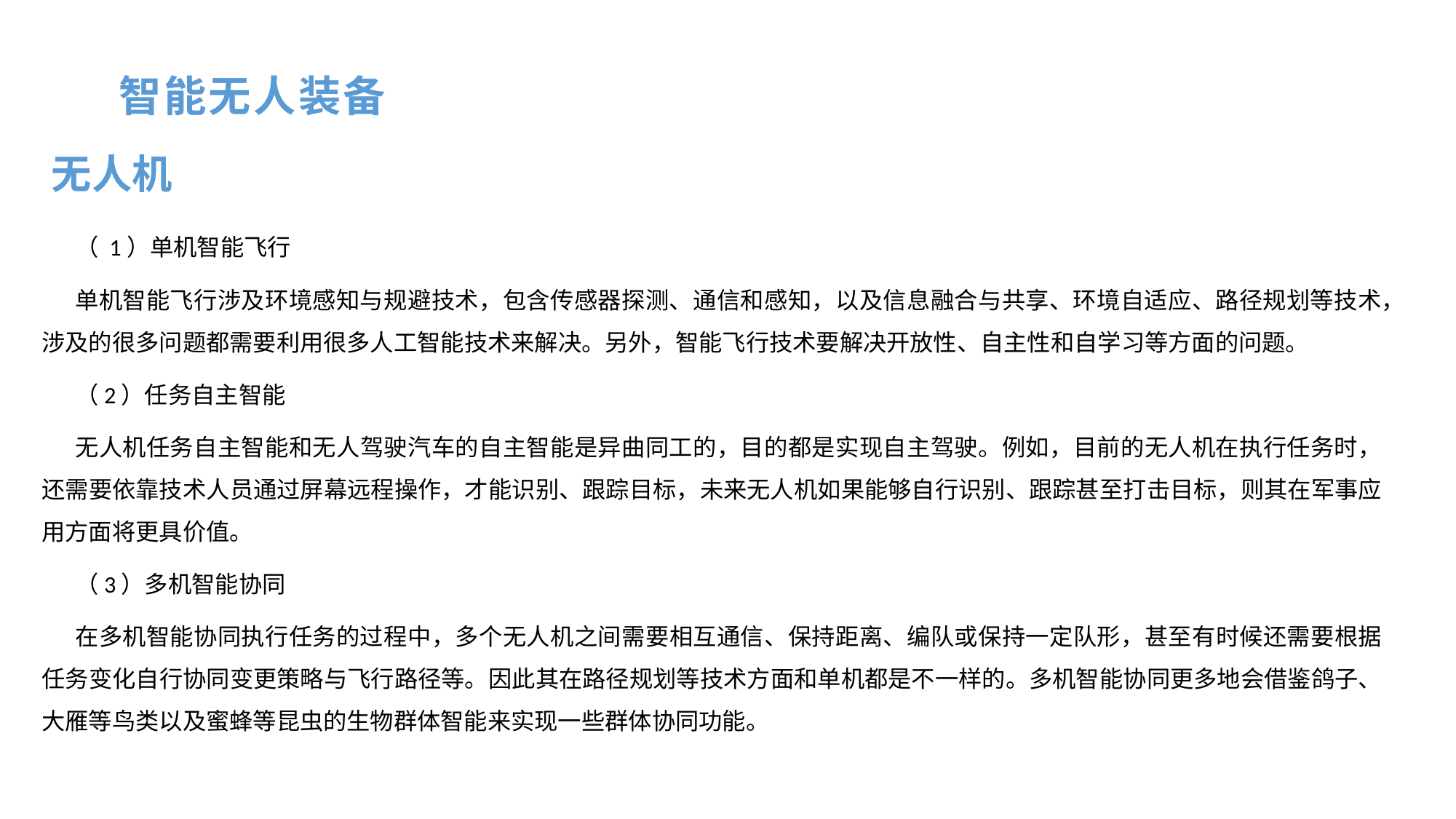

智能无人装备
无人机
（ 1）单机智能飞行
单机智能飞行涉及环境感知与规避技术，包含传感器探测、通信和感知，以及信息融合与共享、环境自适应、路径规划等技术，涉及的很多问题都需要利用很多人工智能技术来解决。另外，智能飞行技术要解决开放性、自主性和自学习等方面的问题。
（2）任务自主智能
无人机任务自主智能和无人驾驶汽车的自主智能是异曲同工的，目的都是实现自主驾驶。例如，目前的无人机在执行任务时，还需要依靠技术人员通过屏幕远程操作，才能识别、跟踪目标，未来无人机如果能够自行识别、跟踪甚至打击目标，则其在军事应用方面将更具价值。
（3）多机智能协同
在多机智能协同执行任务的过程中，多个无人机之间需要相互通信、保持距离、编队或保持一定队形，甚至有时候还需要根据任务变化自行协同变更策略与飞行路径等。因此其在路径规划等技术方面和单机都是不一样的。多机智能协同更多地会借鉴鸽子、大雁等鸟类以及蜜蜂等昆虫的生物群体智能来实现一些群体协同功能。